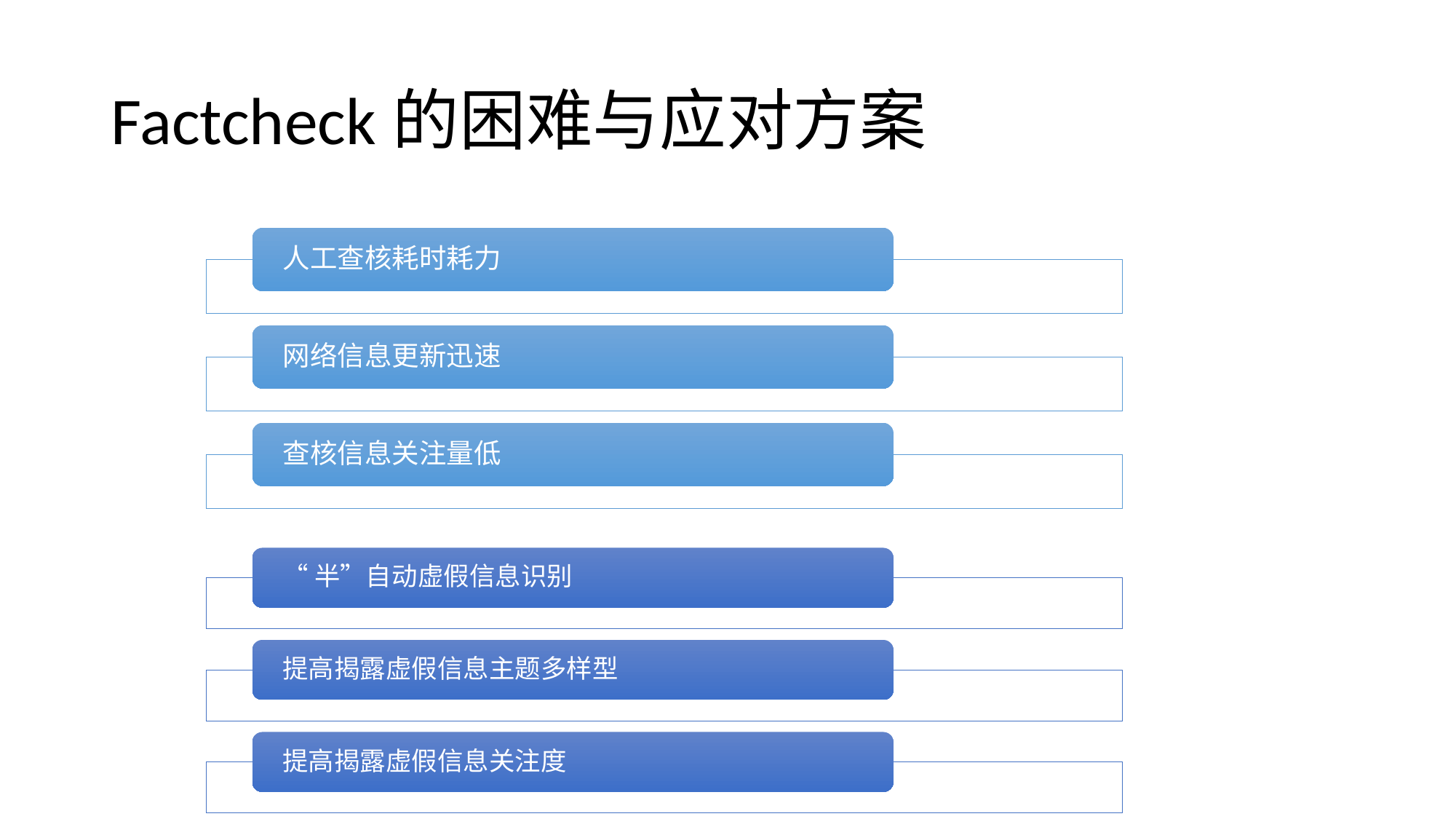

# Factcheck的困难与应对方案
人工查核耗时耗力
网络信息更新迅速
查核信息关注量低
“半”自动虚假信息识别
提高揭露虚假信息主题多样型
提高揭露虚假信息关注度